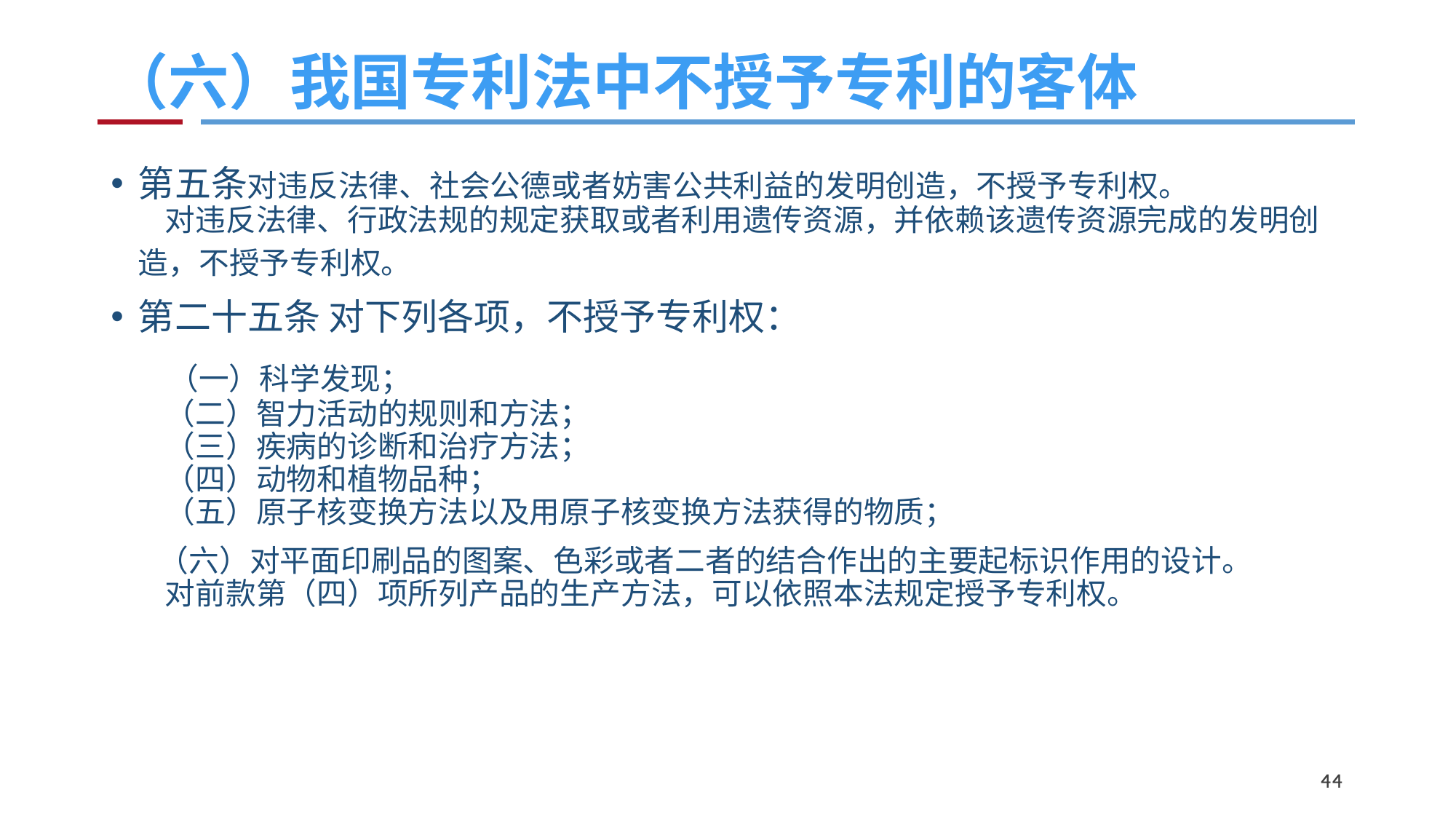

# （六）我国专利法中不授予专利的客体
第五条对违反法律、社会公德或者妨害公共利益的发明创造，不授予专利权。
    对违反法律、行政法规的规定获取或者利用遗传资源，并依赖该遗传资源完成的发明创造，不授予专利权。
第二十五条 对下列各项，不授予专利权：
     （一）科学发现；
    （二）智力活动的规则和方法；
    （三）疾病的诊断和治疗方法；
    （四）动物和植物品种；
    （五）原子核变换方法以及用原子核变换方法获得的物质；
      （六）对平面印刷品的图案、色彩或者二者的结合作出的主要起标识作用的设计。
    对前款第（四）项所列产品的生产方法，可以依照本法规定授予专利权。
44